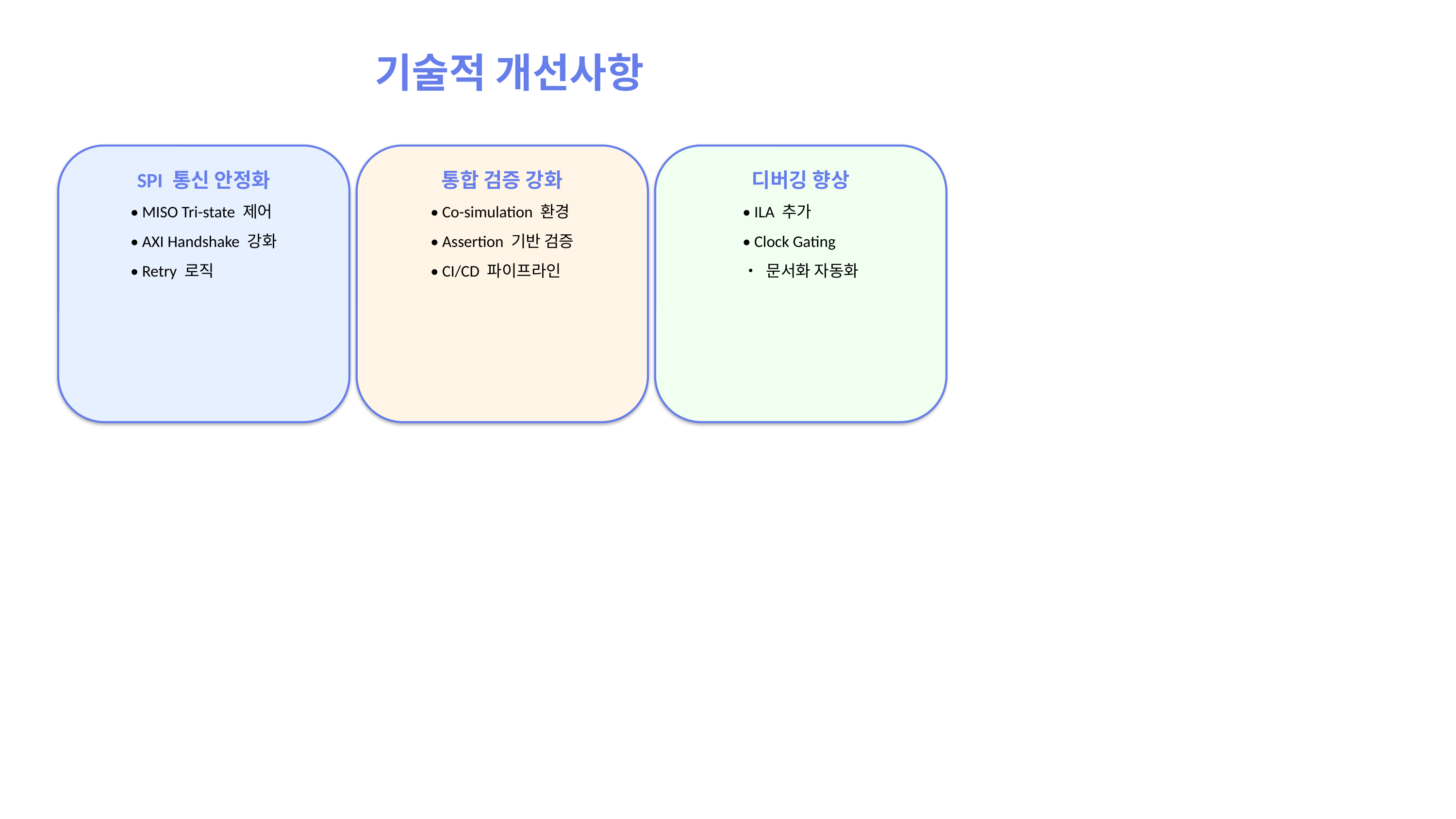

기술적 개선사항

SPI 통신 안정화
• MISO Tri-state 제어
• AXI Handshake 강화
• Retry 로직
통합 검증 강화
• Co-simulation 환경
• Assertion 기반 검증
• CI/CD 파이프라인
디버깅 향상
• ILA 추가
• Clock Gating
• 문서화 자동화